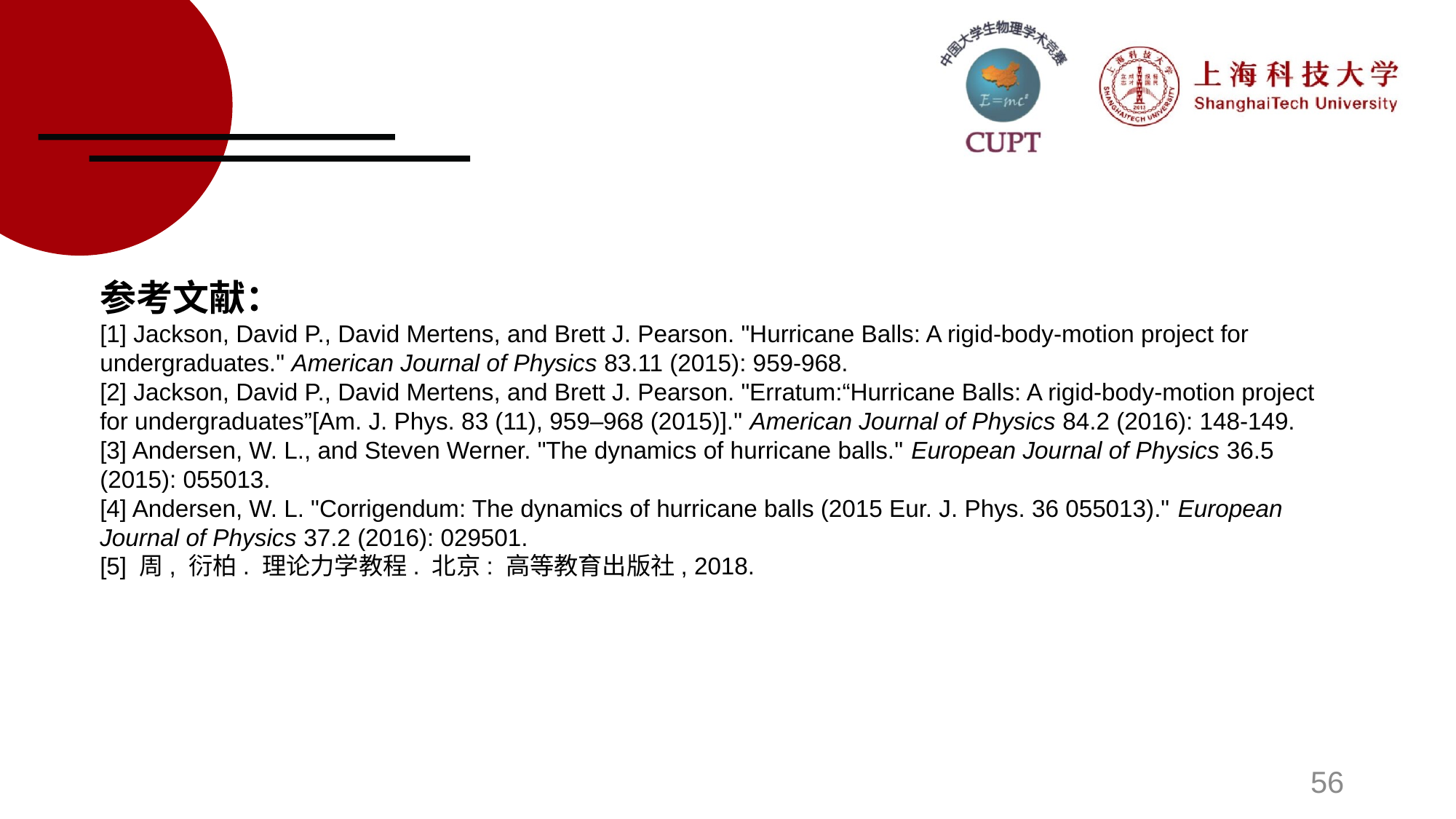

参考文献：
[1] Jackson, David P., David Mertens, and Brett J. Pearson. "Hurricane Balls: A rigid-body-motion project for undergraduates." American Journal of Physics 83.11 (2015): 959-968.
[2] Jackson, David P., David Mertens, and Brett J. Pearson. "Erratum:“Hurricane Balls: A rigid-body-motion project for undergraduates”[Am. J. Phys. 83 (11), 959–968 (2015)]." American Journal of Physics 84.2 (2016): 148-149.
[3] Andersen, W. L., and Steven Werner. "The dynamics of hurricane balls." European Journal of Physics 36.5 (2015): 055013.
[4] Andersen, W. L. "Corrigendum: The dynamics of hurricane balls (2015 Eur. J. Phys. 36 055013)." European Journal of Physics 37.2 (2016): 029501.
[5] 周, 衍柏. 理论力学教程. 北京: 高等教育出版社, 2018.
56